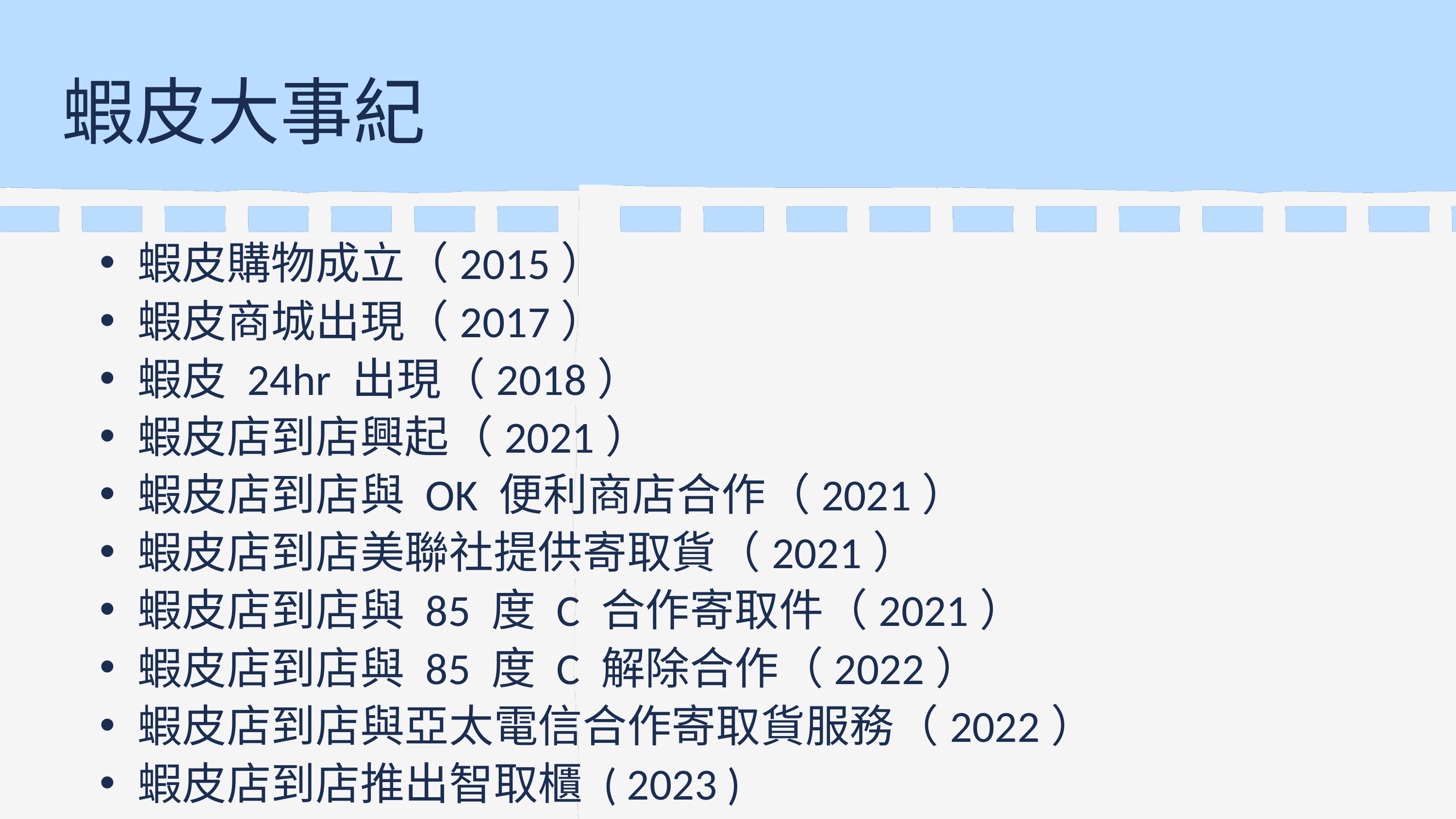

蝦皮大事紀

蝦皮購物成立（2015）
蝦皮商城出現（2017）
蝦皮 24hr 出現（2018）
蝦皮店到店興起（2021）
蝦皮店到店與 OK 便利商店合作（2021）
蝦皮店到店美聯社提供寄取貨（2021）
蝦皮店到店與 85 度 C 合作寄取件（2021）
蝦皮店到店與 85 度 C 解除合作（2022）
蝦皮店到店與亞太電信合作寄取貨服務（2022）
蝦皮店到店推出智取櫃 ( 2023 )